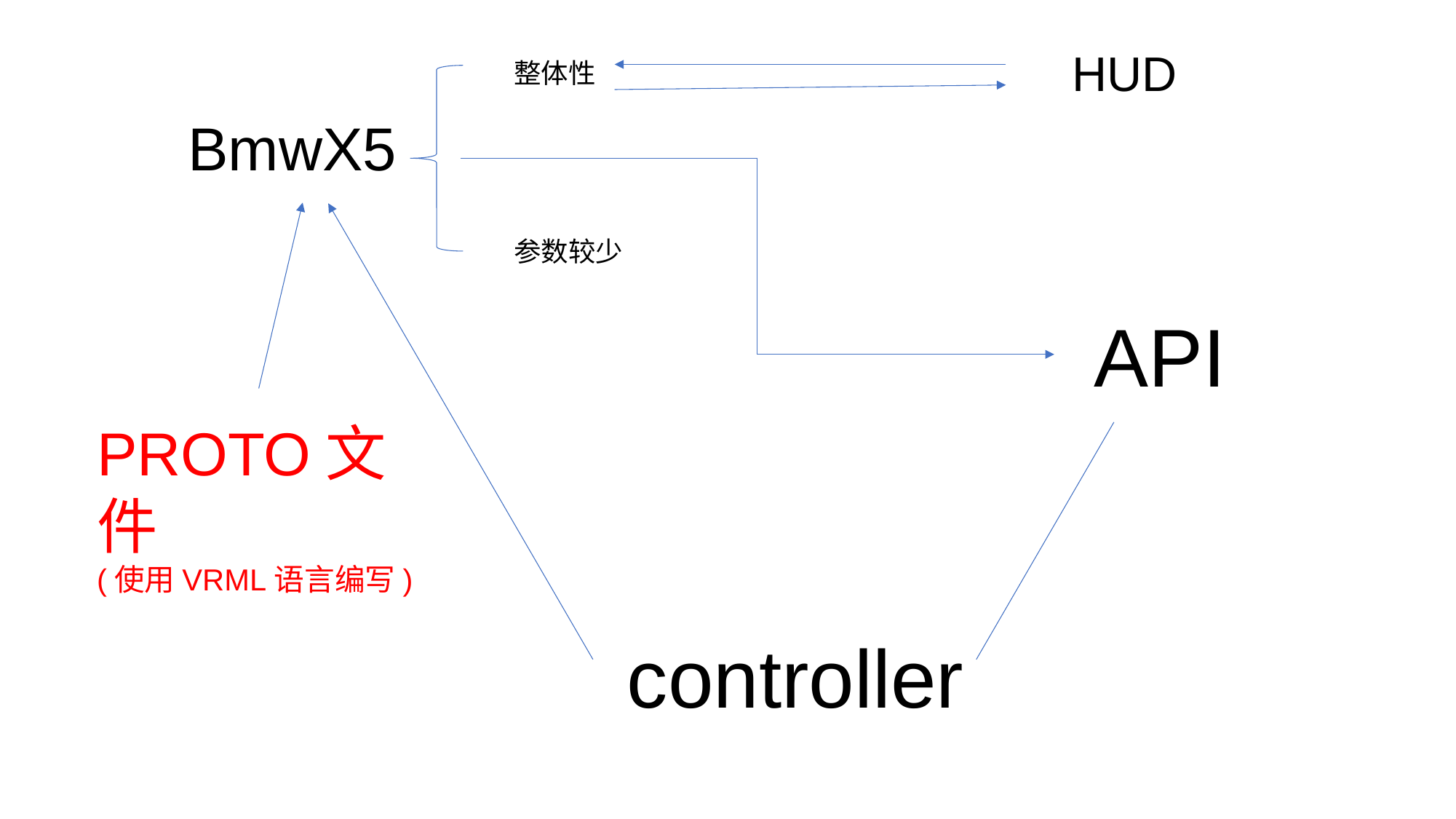

HUD
整体性

BmwX5
参数较少
API
PROTO文件
(使用VRML语言编写)
controller